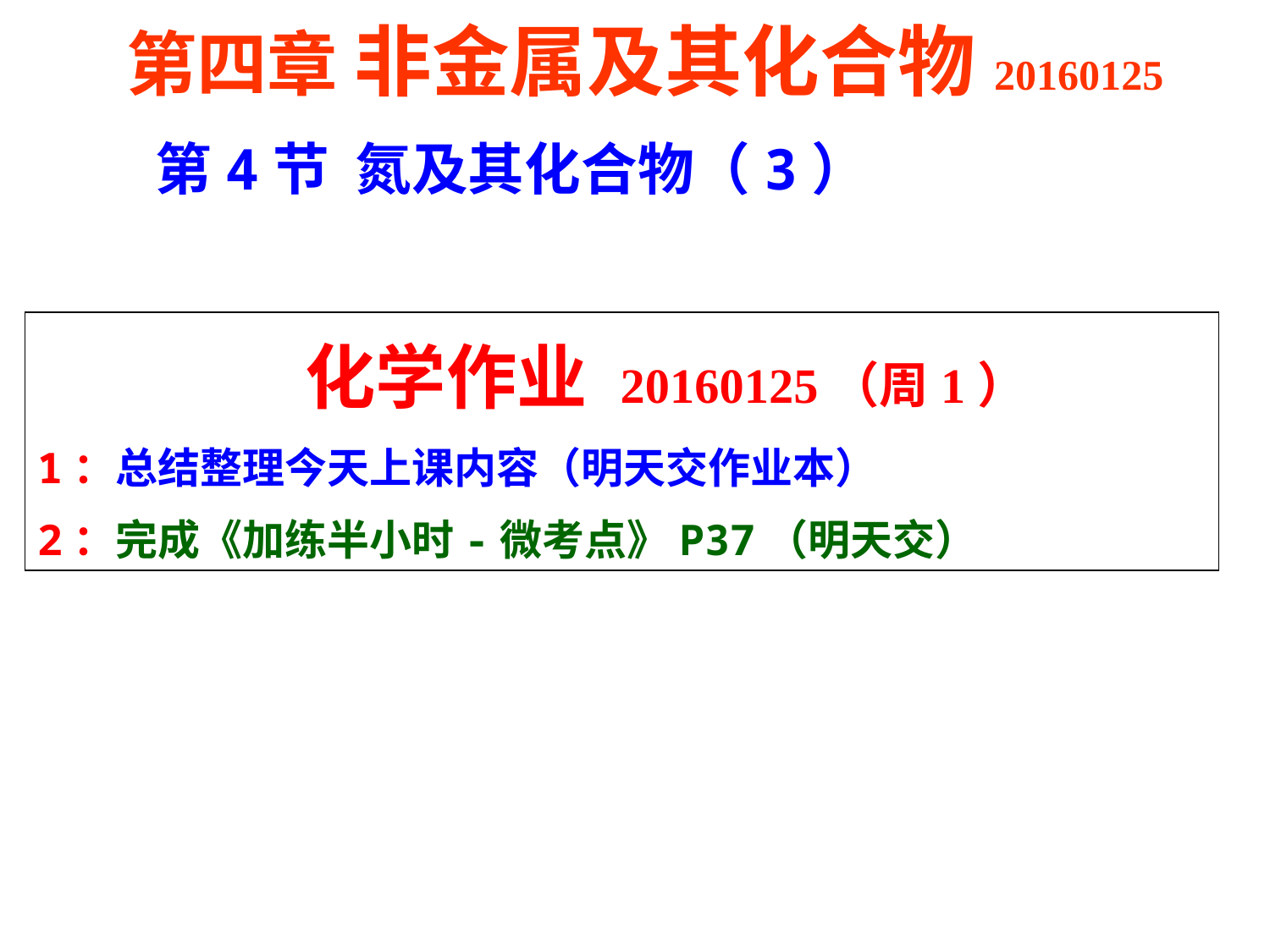

第四章 非金属及其化合物20160125
     第4节  氮及其化合物（3）
             化学作业 20160125（周1）
1：总结整理今天上课内容（明天交作业本）
2：完成《加练半小时-微考点》P37（明天交）